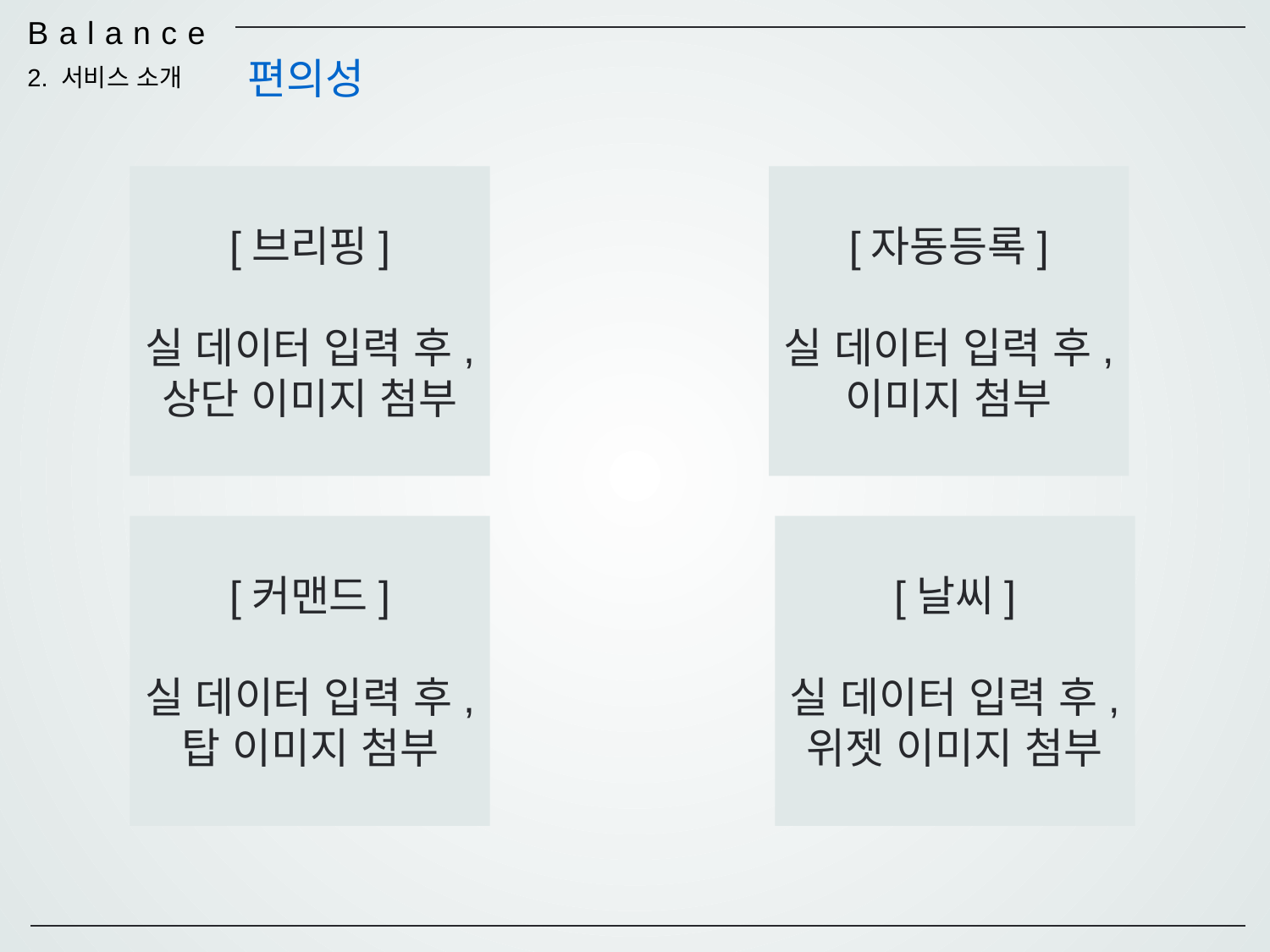

편의성
2. 서비스 소개
[브리핑]
실 데이터 입력 후,
상단 이미지 첨부
[자동등록]
실 데이터 입력 후,
이미지 첨부
[커맨드]
실 데이터 입력 후,
탑 이미지 첨부
[날씨]
실 데이터 입력 후,
위젯 이미지 첨부